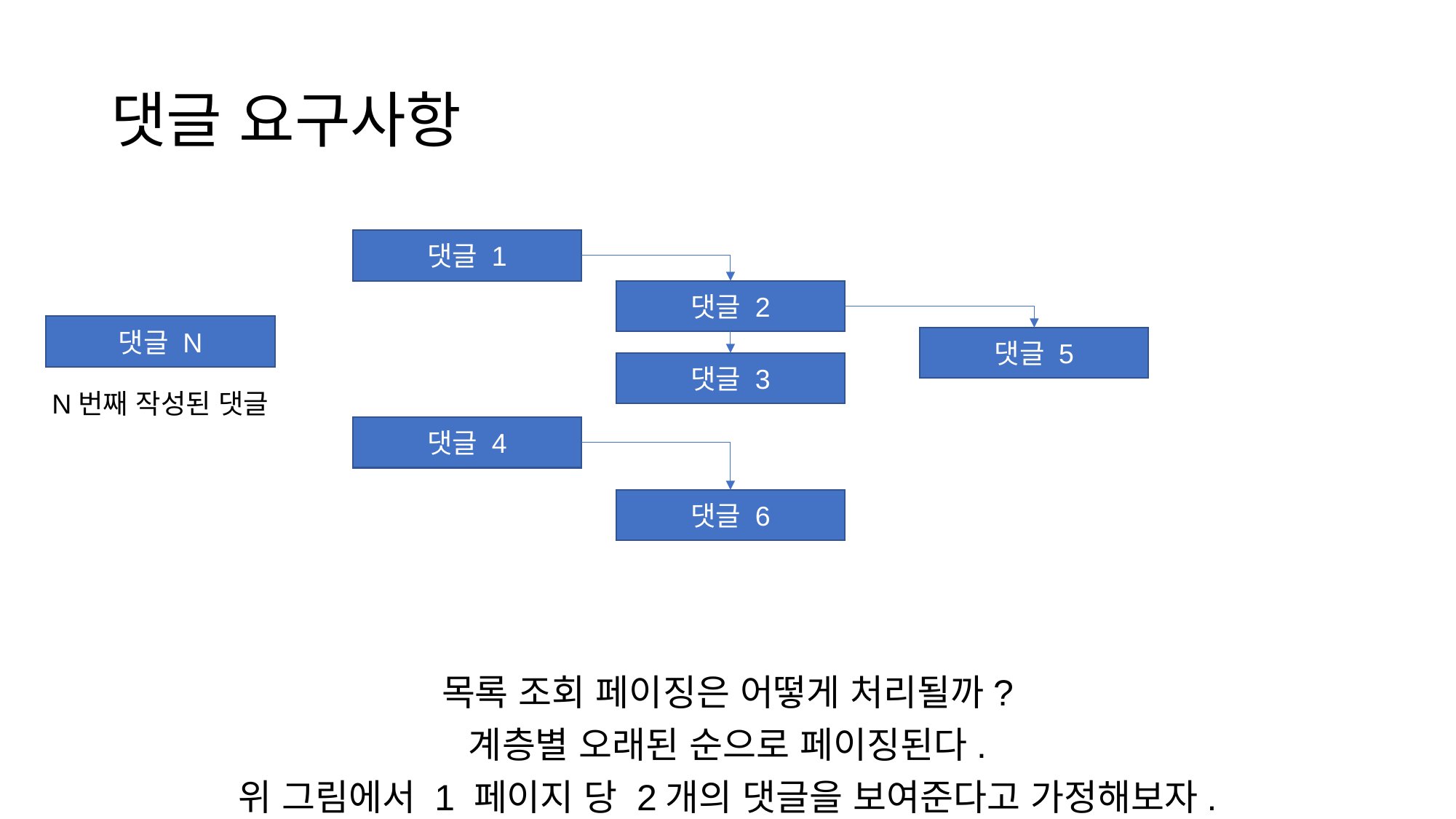

# 댓글 요구사항
댓글 1
댓글 2
댓글 N
댓글 5
댓글 3
N번째 작성된 댓글
댓글 4
댓글 6
목록 조회 페이징은 어떻게 처리될까?
계층별 오래된 순으로 페이징된다.
위 그림에서 1 페이지 당 2개의 댓글을 보여준다고 가정해보자.